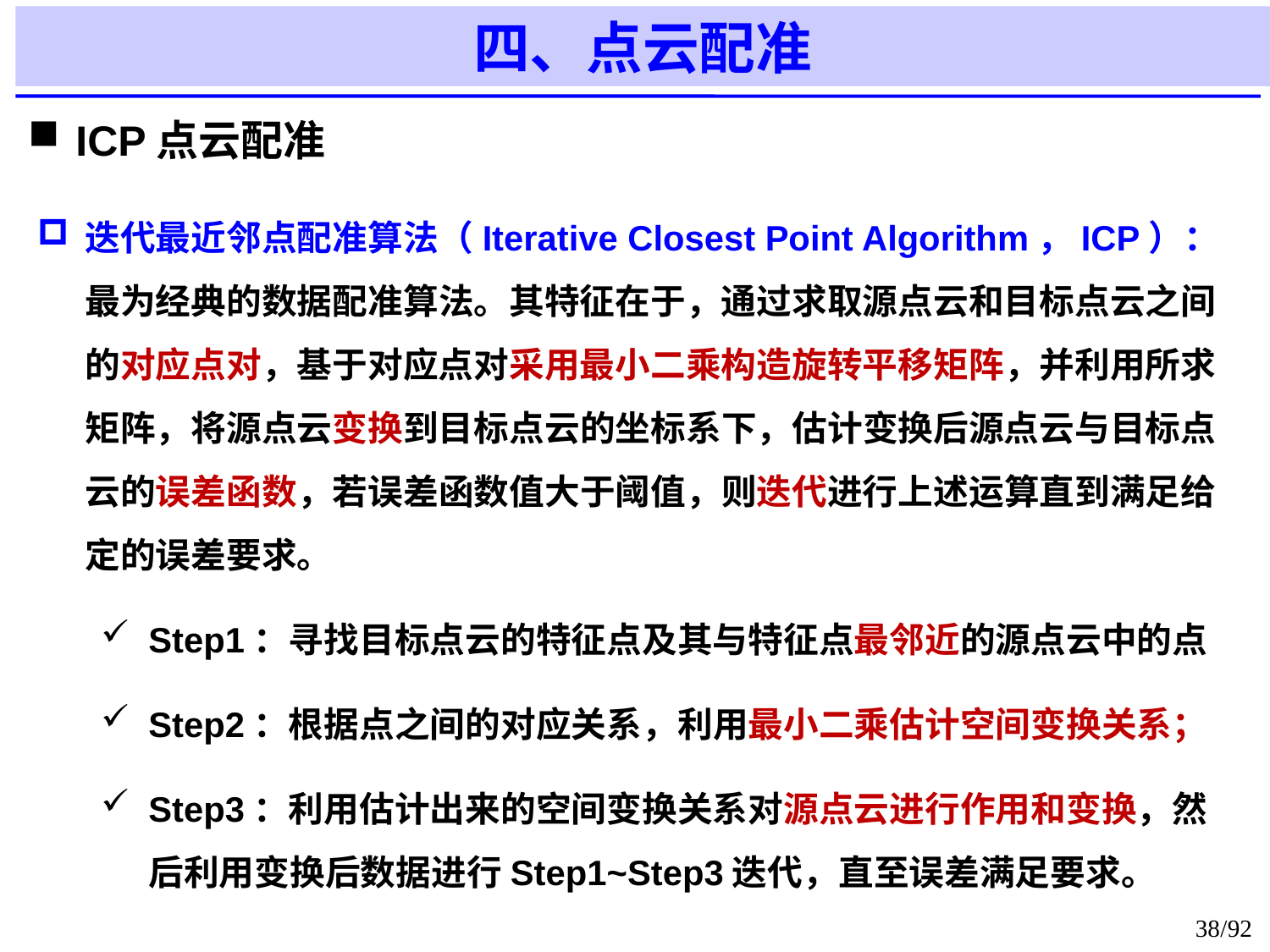

四、点云配准

ICP点云配准
迭代最近邻点配准算法（Iterative Closest Point Algorithm，ICP）：最为经典的数据配准算法。其特征在于，通过求取源点云和目标点云之间的对应点对，基于对应点对采用最小二乘构造旋转平移矩阵，并利用所求矩阵，将源点云变换到目标点云的坐标系下，估计变换后源点云与目标点云的误差函数，若误差函数值大于阈值，则迭代进行上述运算直到满足给定的误差要求。
Step1：寻找目标点云的特征点及其与特征点最邻近的源点云中的点
Step2：根据点之间的对应关系，利用最小二乘估计空间变换关系；
Step3：利用估计出来的空间变换关系对源点云进行作用和变换，然后利用变换后数据进行Step1~Step3迭代，直至误差满足要求。
38/92